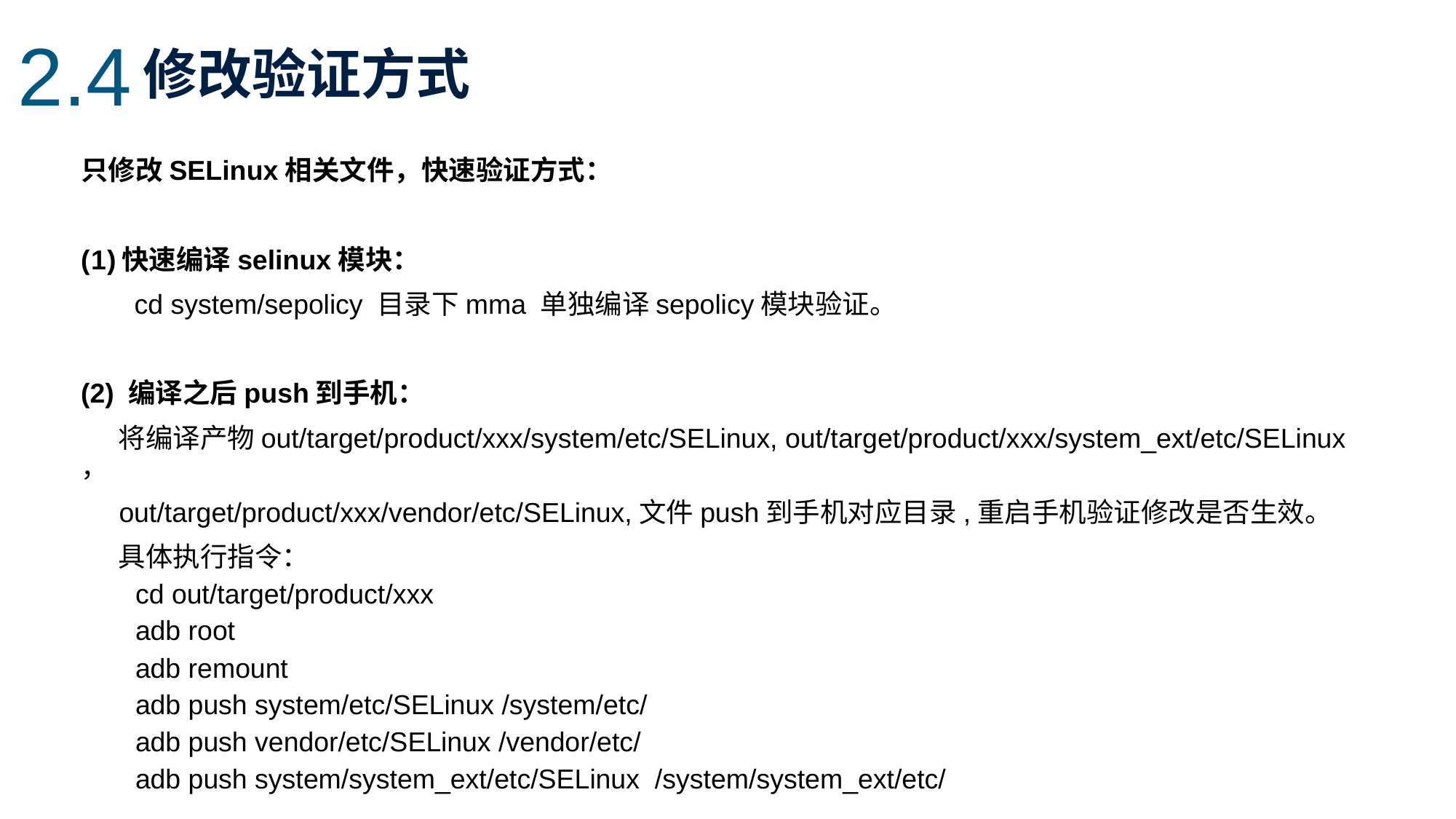

2.4
修改验证方式
只修改SELinux相关文件，快速验证方式：

快速编译selinux模块：
       cd system/sepolicy 目录下mma 单独编译sepolicy模块验证。

(2) 编译之后push到手机：
     将编译产物out/target/product/xxx/system/etc/SELinux, out/target/product/xxx/system_ext/etc/SELinux ，
     out/target/product/xxx/vendor/etc/SELinux,文件push到手机对应目录,重启手机验证修改是否生效。
     具体执行指令：
cd out/target/product/xxx
adb root
adb remount
adb push system/etc/SELinux /system/etc/
adb push vendor/etc/SELinux /vendor/etc/
adb push system/system_ext/etc/SELinux  /system/system_ext/etc/